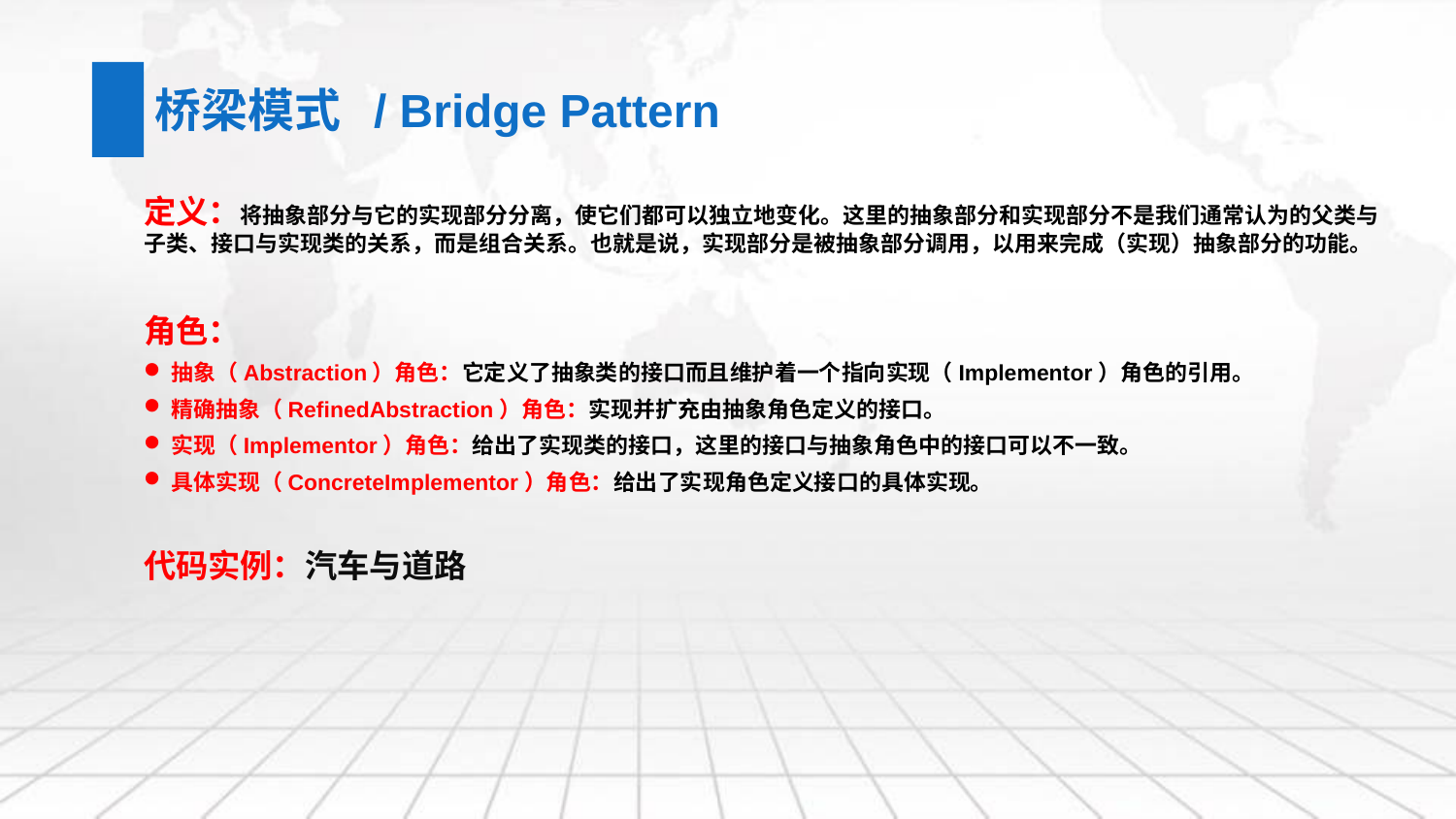

桥梁模式  / Bridge Pattern
定义：将抽象部分与它的实现部分分离，使它们都可以独立地变化。这里的抽象部分和实现部分不是我们通常认为的父类与子类、接口与实现类的关系，而是组合关系。也就是说，实现部分是被抽象部分调用，以用来完成（实现）抽象部分的功能。

角色：
抽象（Abstraction）角色：它定义了抽象类的接口而且维护着一个指向实现（Implementor）角色的引用。
精确抽象（RefinedAbstraction）角色：实现并扩充由抽象角色定义的接口。
实现（Implementor）角色：给出了实现类的接口，这里的接口与抽象角色中的接口可以不一致。
具体实现（ConcreteImplementor）角色：给出了实现角色定义接口的具体实现。

代码实例：汽车与道路